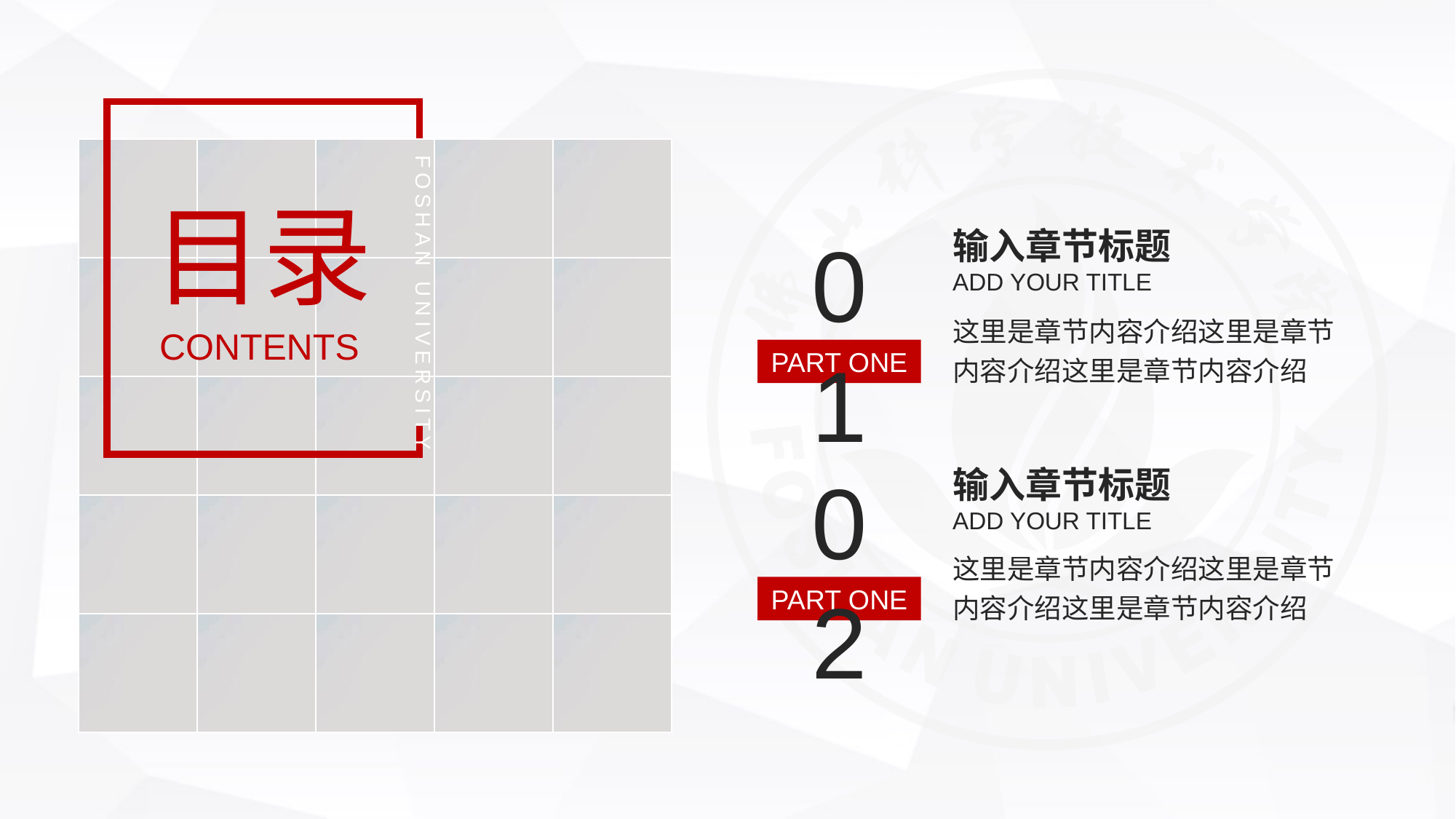

|  |  |  |  |  |
| --- | --- | --- | --- | --- |
|  |  |  |  |  |
|  |  |  |  |  |
|  |  |  |  |  |
|  |  |  |  |  |
FOSHAN UNIVERSITY
目录
CONTENTS
01
PART ONE
输入章节标题
ADD YOUR TITLE
这里是章节内容介绍这里是章节
内容介绍这里是章节内容介绍
02
PART ONE
输入章节标题
ADD YOUR TITLE
这里是章节内容介绍这里是章节
内容介绍这里是章节内容介绍